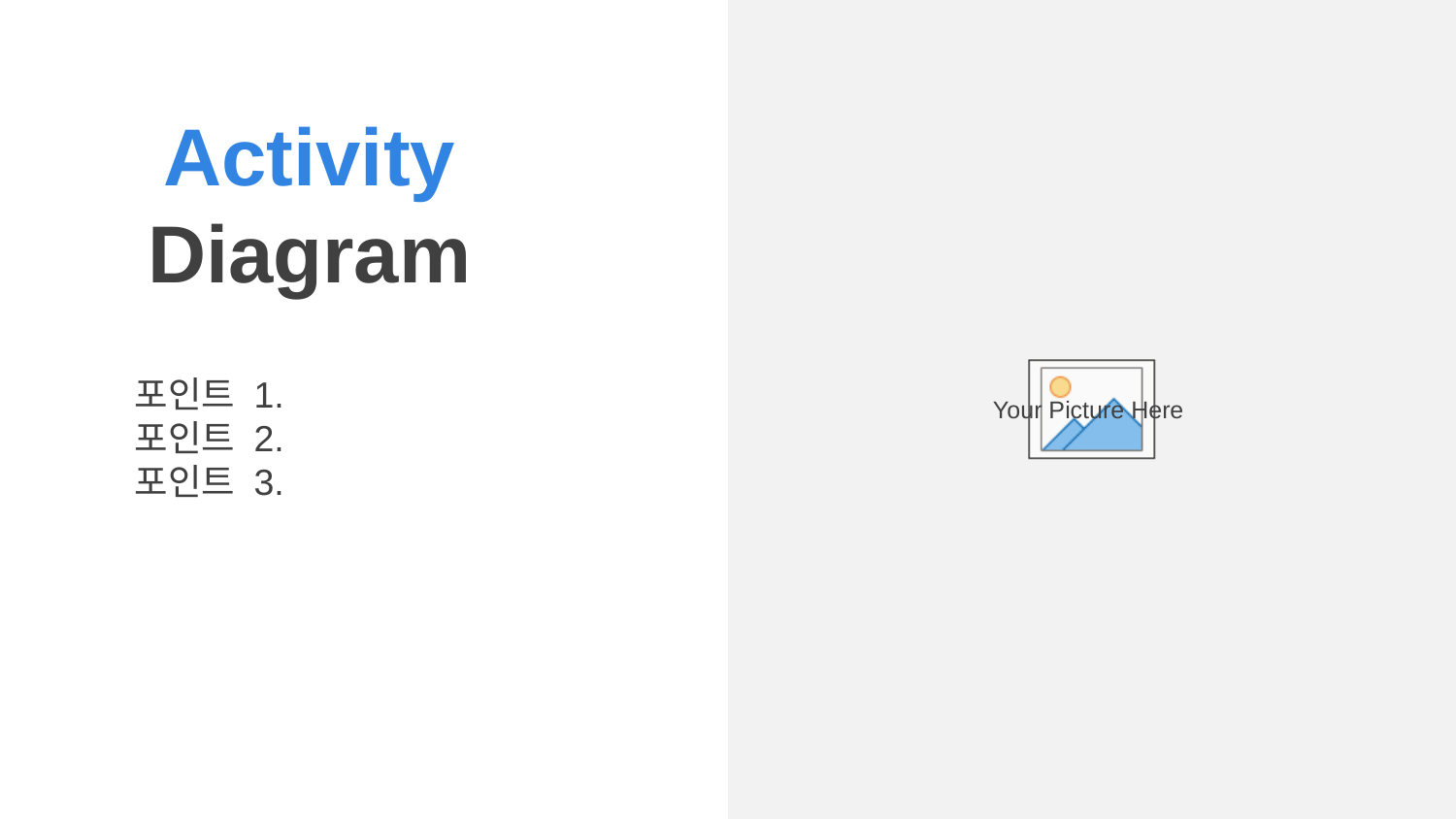

Activity Diagram
포인트 1.
포인트 2.
포인트 3.